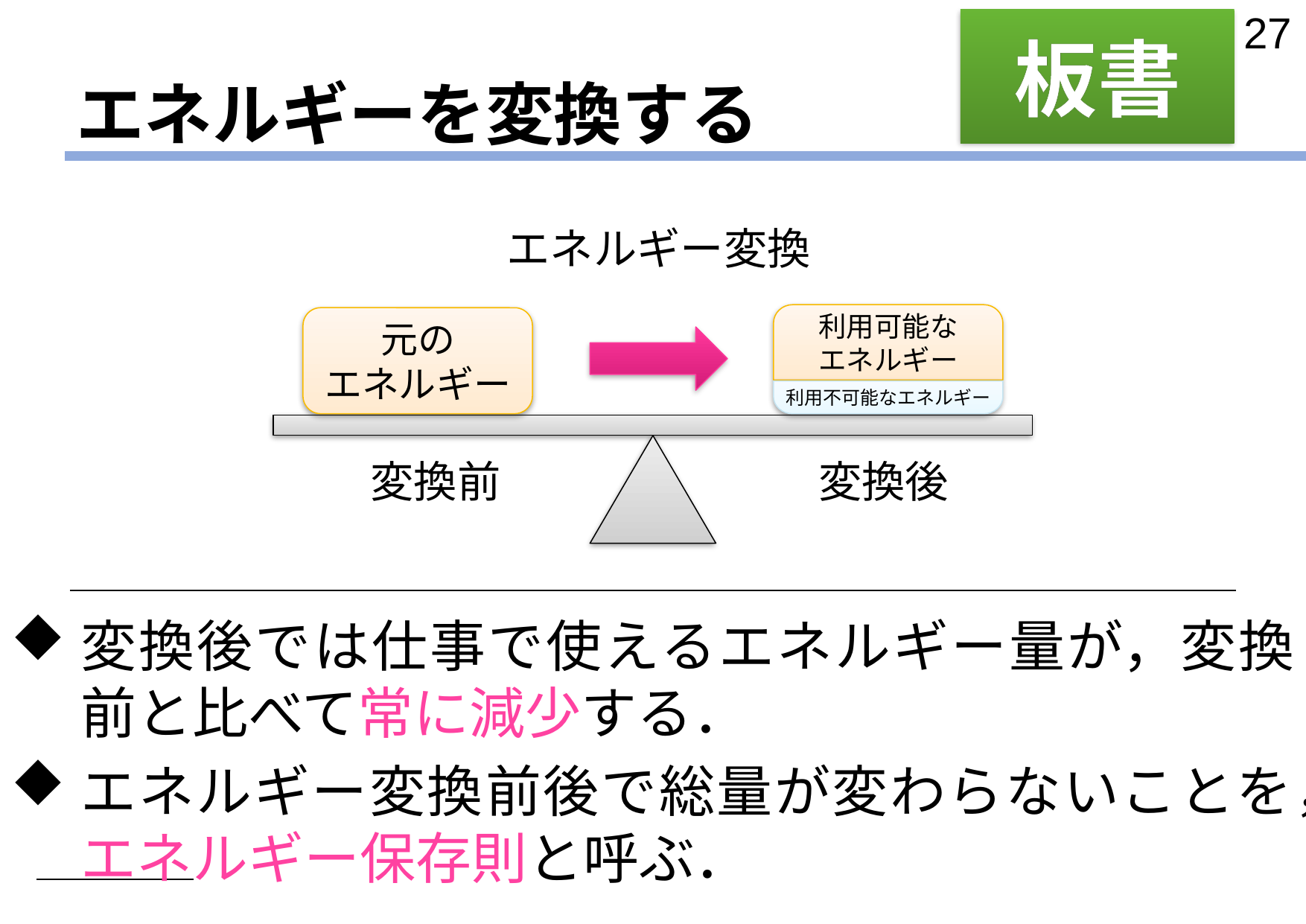

27
板書
# エネルギーを変換する
エネルギー変換
利用可能な
エネルギー
利用不可能なエネルギー
元の
エネルギー

変換後
変換前
変換後では仕事で使えるエネルギー量が，変換前と比べて常に減少する．
エネルギー変換前後で総量が変わらないことを，エネルギー保存則と呼ぶ．